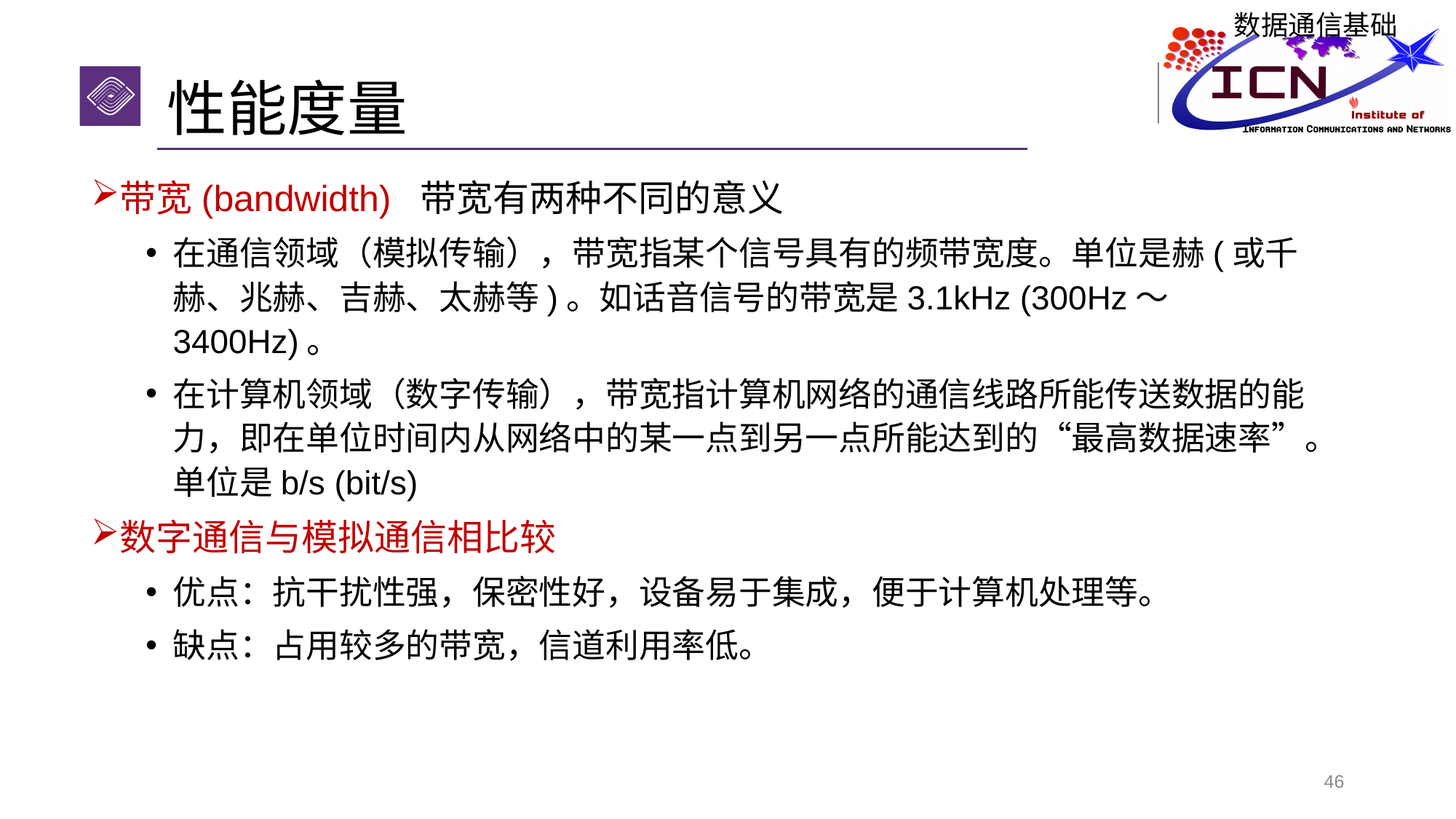

数据通信基础
# 性能度量
带宽(bandwidth)  带宽有两种不同的意义
在通信领域（模拟传输），带宽指某个信号具有的频带宽度。单位是赫(或千赫、兆赫、吉赫、太赫等)。如话音信号的带宽是3.1kHz (300Hz～ 3400Hz)。
在计算机领域（数字传输），带宽指计算机网络的通信线路所能传送数据的能力，即在单位时间内从网络中的某一点到另一点所能达到的“最高数据速率”。单位是b/s (bit/s)
数字通信与模拟通信相比较
优点：抗干扰性强，保密性好，设备易于集成，便于计算机处理等。
缺点：占用较多的带宽，信道利用率低。

46